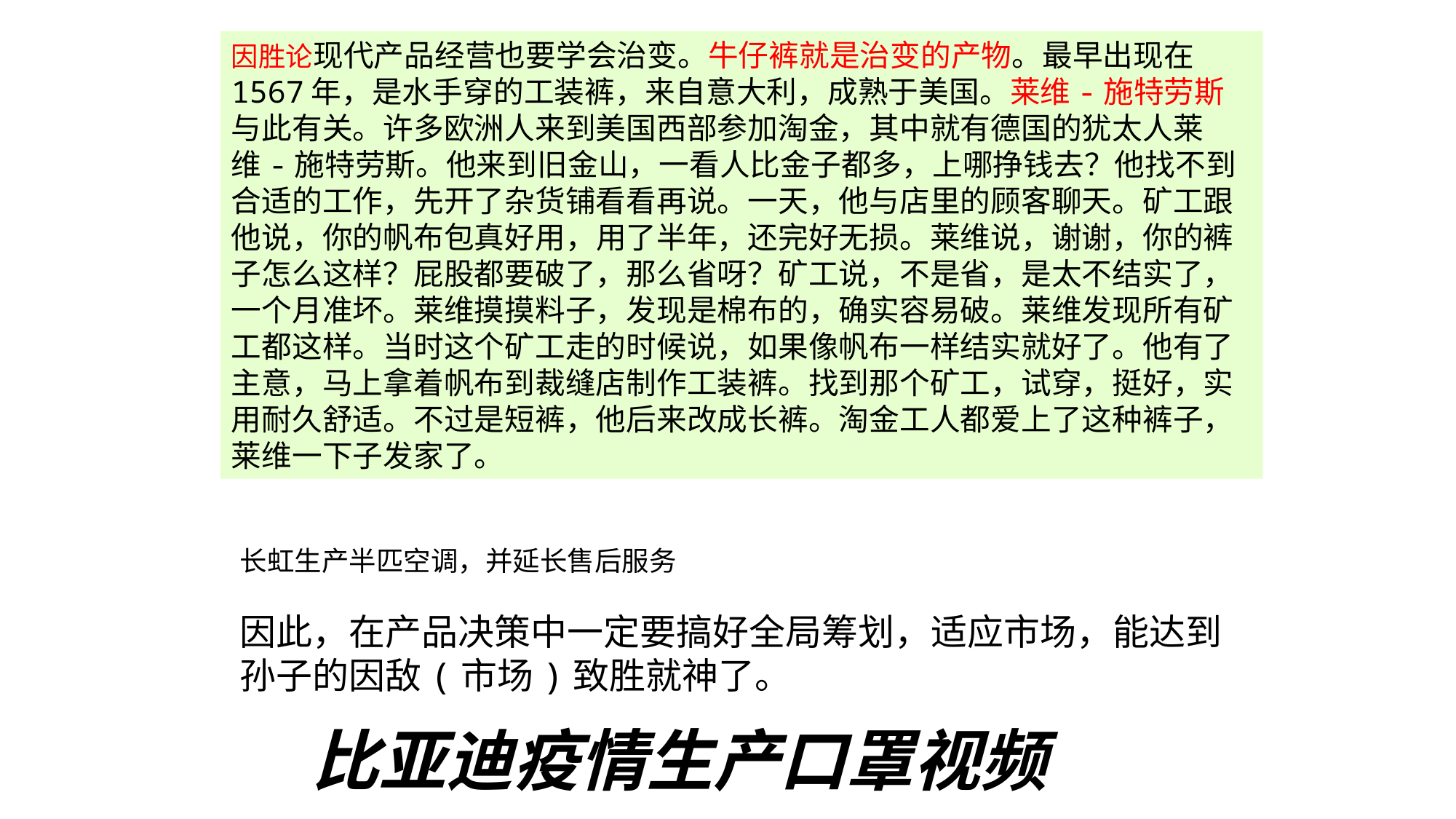

因胜论现代产品经营也要学会治变。牛仔裤就是治变的产物。最早出现在1567年，是水手穿的工装裤，来自意大利，成熟于美国。莱维-施特劳斯与此有关。许多欧洲人来到美国西部参加淘金，其中就有德国的犹太人莱维-施特劳斯。他来到旧金山，一看人比金子都多，上哪挣钱去？他找不到合适的工作，先开了杂货铺看看再说。一天，他与店里的顾客聊天。矿工跟他说，你的帆布包真好用，用了半年，还完好无损。莱维说，谢谢，你的裤子怎么这样？屁股都要破了，那么省呀？矿工说，不是省，是太不结实了，一个月准坏。莱维摸摸料子，发现是棉布的，确实容易破。莱维发现所有矿工都这样。当时这个矿工走的时候说，如果像帆布一样结实就好了。他有了主意，马上拿着帆布到裁缝店制作工装裤。找到那个矿工，试穿，挺好，实用耐久舒适。不过是短裤，他后来改成长裤。淘金工人都爱上了这种裤子，莱维一下子发家了。
长虹生产半匹空调，并延长售后服务

因此，在产品决策中一定要搞好全局筹划，适应市场，能达到孙子的因敌(市场)致胜就神了。
比亚迪疫情生产口罩视频